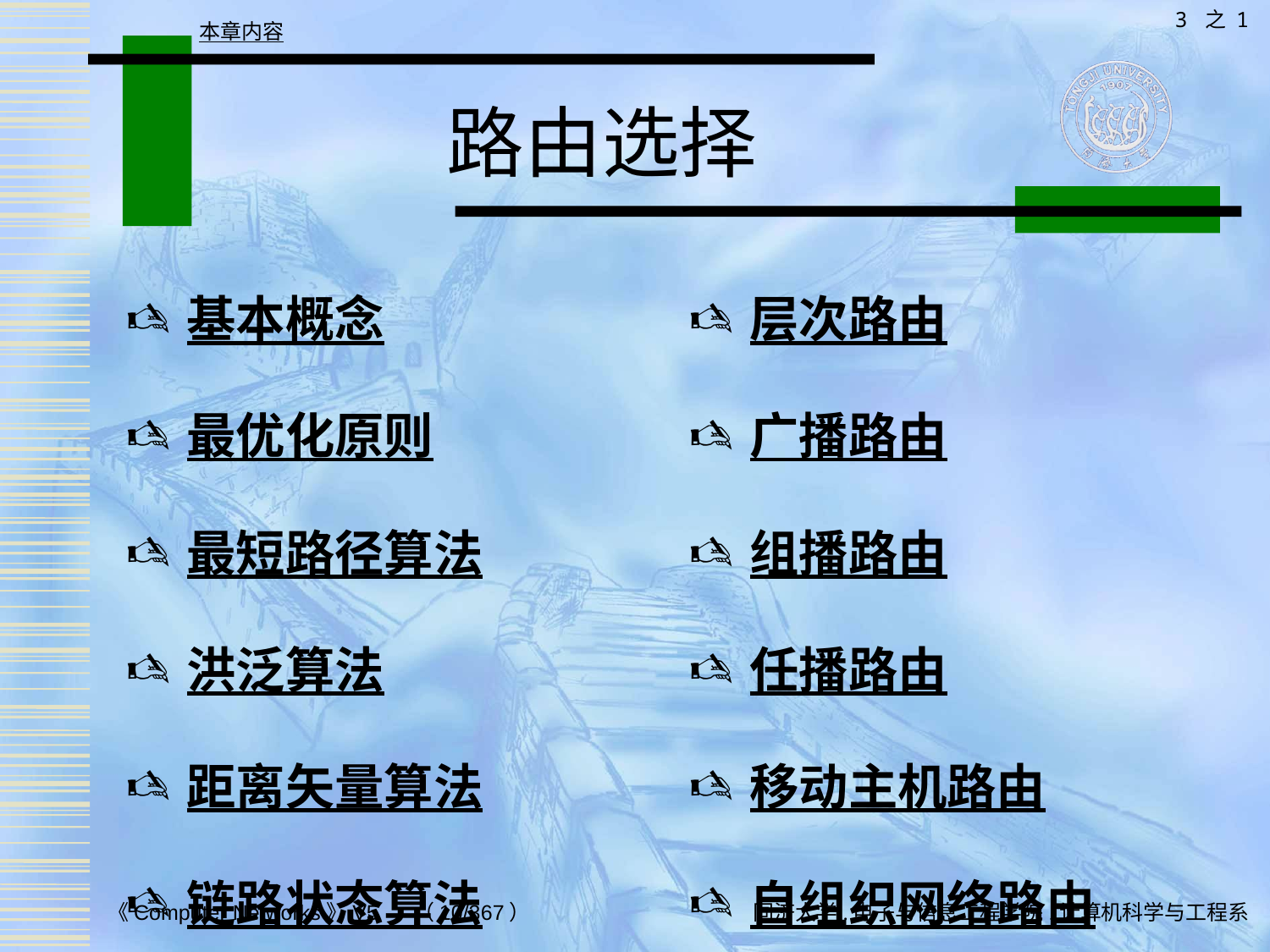

3 之 1
本章内容
# 路由选择
基本概念
最优化原则
最短路径算法
洪泛算法
距离矢量算法
链路状态算法
层次路由
广播路由
组播路由
任播路由
移动主机路由
自组织网络路由